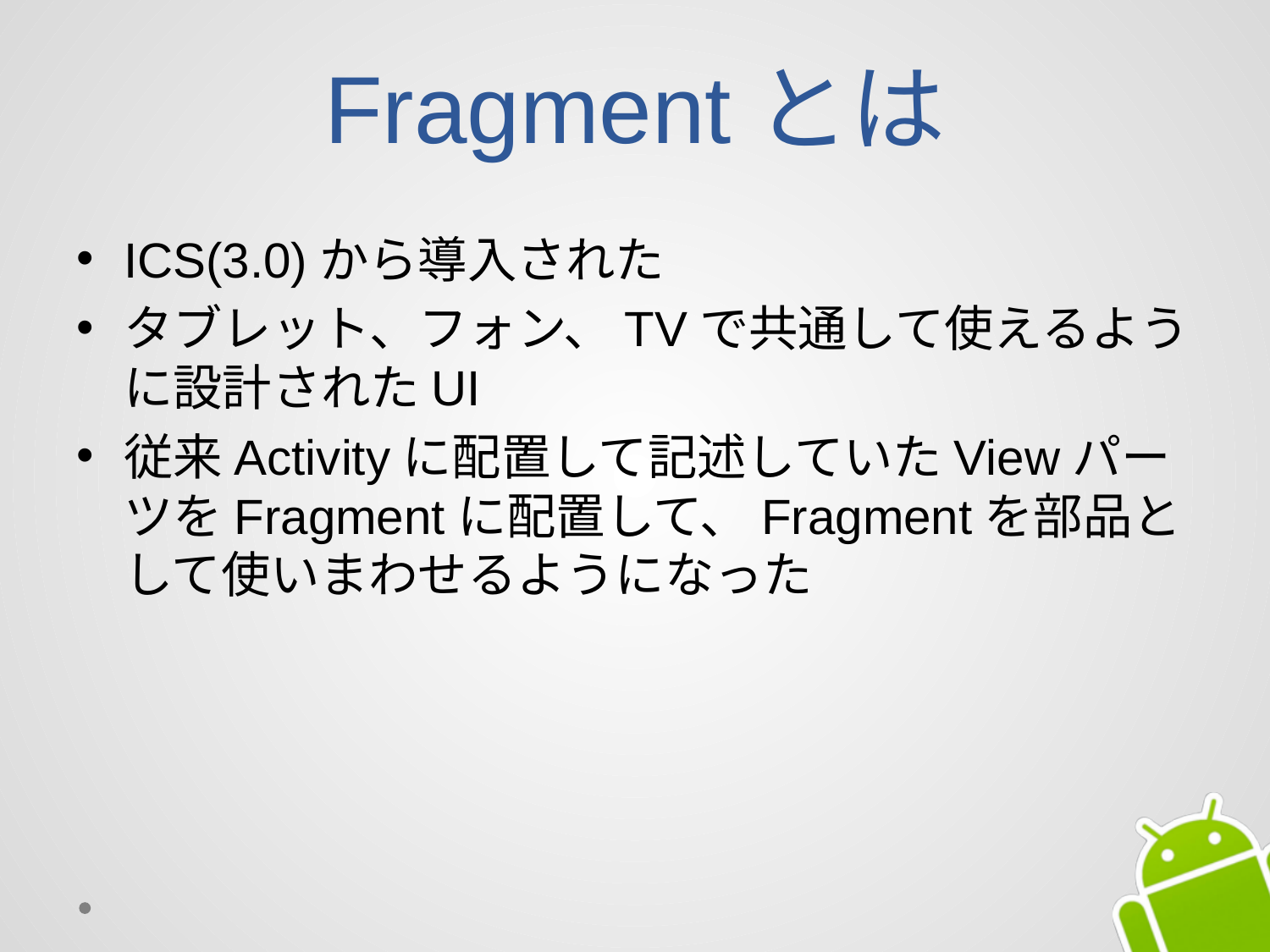

# Fragmentとは
ICS(3.0)から導入された
タブレット、フォン、TVで共通して使えるように設計されたUI
従来Activityに配置して記述していたViewパーツをFragmentに配置して、Fragmentを部品として使いまわせるようになった